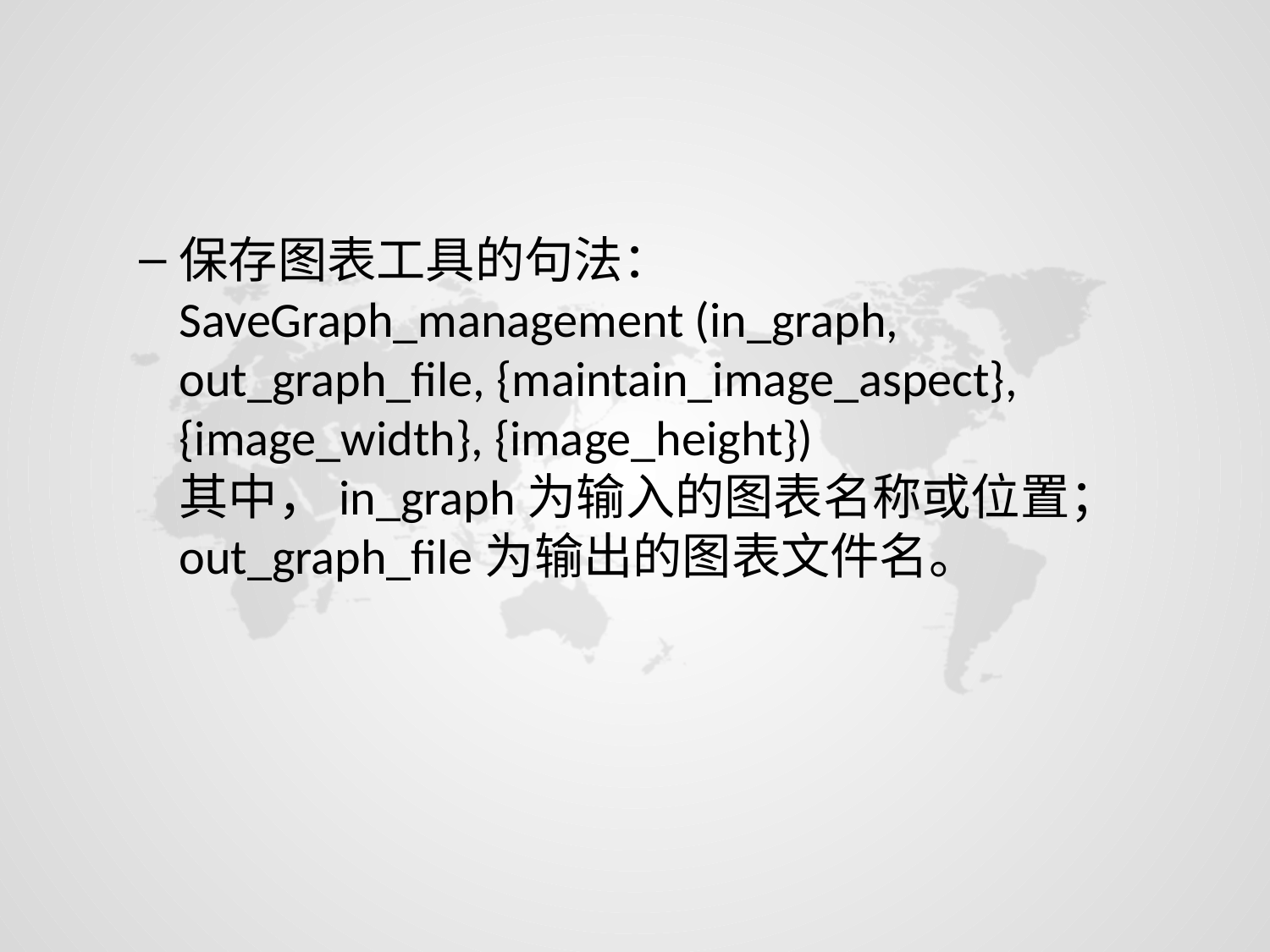

#
保存图表工具的句法：
SaveGraph_management (in_graph, out_graph_file, {maintain_image_aspect}, {image_width}, {image_height})
其中，in_graph为输入的图表名称或位置； out_graph_file为输出的图表文件名。